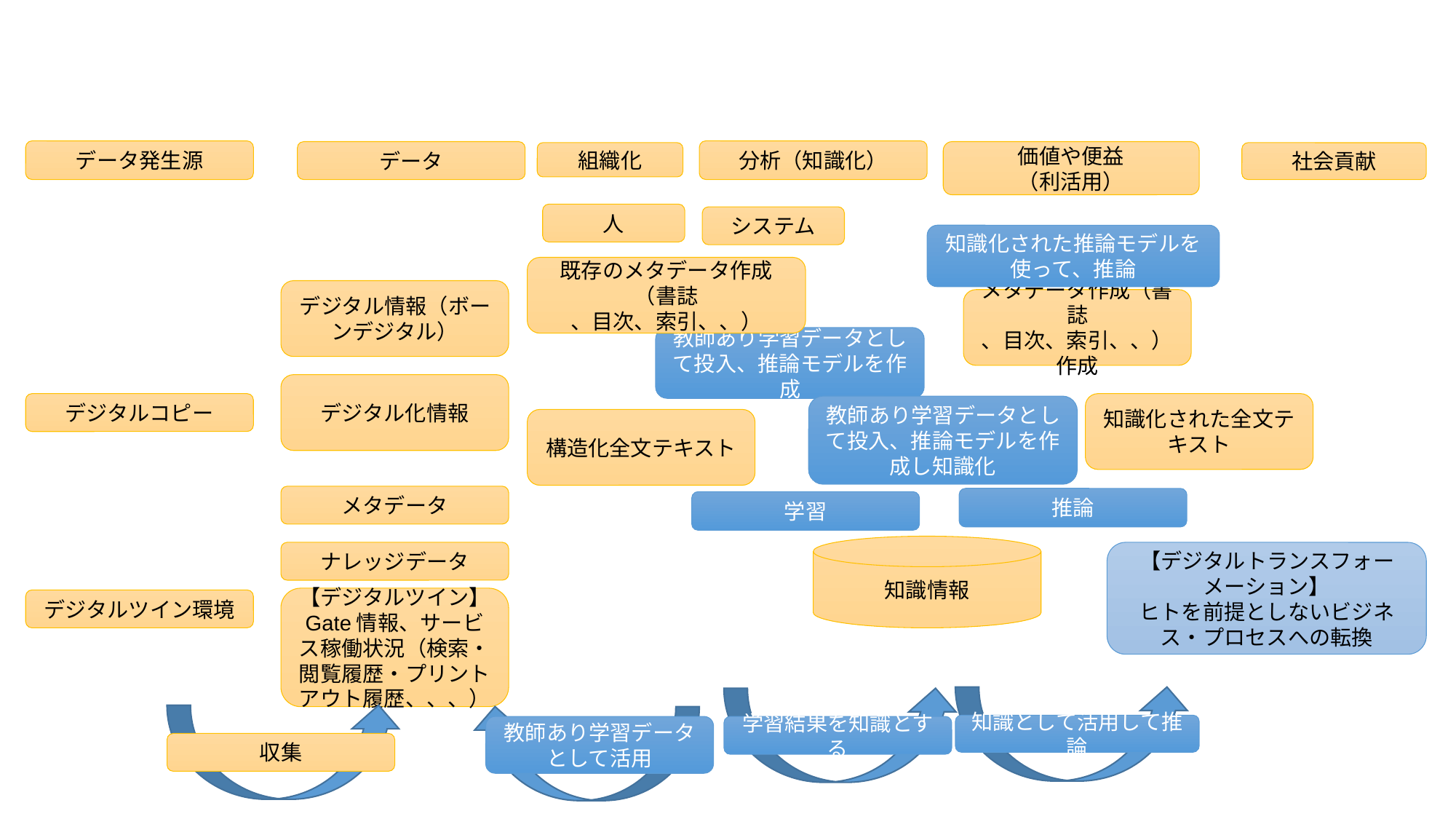

#
分析（知識化）
データ発生源
データ
価値や便益
（利活用）
組織化
社会貢献
人
システム
知識化された推論モデルを使って、推論
既存のメタデータ作成（書誌
、目次、索引、、）
デジタル情報（ボーンデジタル）
メタデータ作成（書誌
、目次、索引、、）作成
教師あり学習データとして投入、推論モデルを作成
デジタル化情報
デジタルコピー
知識化された全文テキスト
教師あり学習データとして投入、推論モデルを作成し知識化
構造化全文テキスト
メタデータ
推論
学習
知識情報
ナレッジデータ
【デジタルトランスフォーメーション】
ヒトを前提としないビジネス・プロセスへの転換
【デジタルツイン】
Gate情報、サービス稼働状況（検索・閲覧履歴・プリントアウト履歴、、、）
デジタルツイン環境

知識として活用して推論
教師あり学習データとして活用
学習結果を知識とする
収集